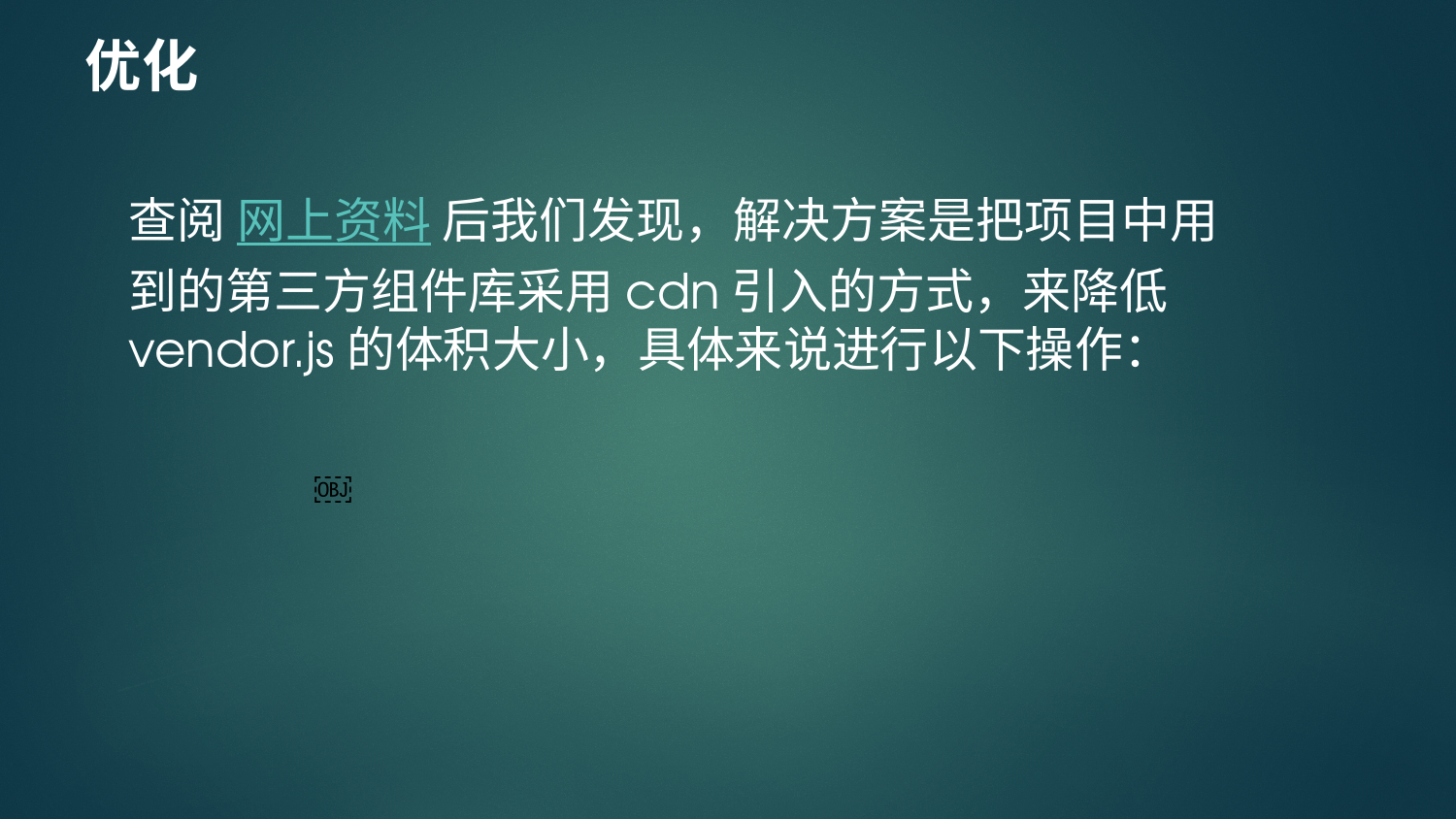

优化
查阅 网上资料 后我们发现，解决方案是把项目中用到的第三方组件库采用cdn引入的方式，来降低vendor.js的体积大小，具体来说进行以下操作：

￼